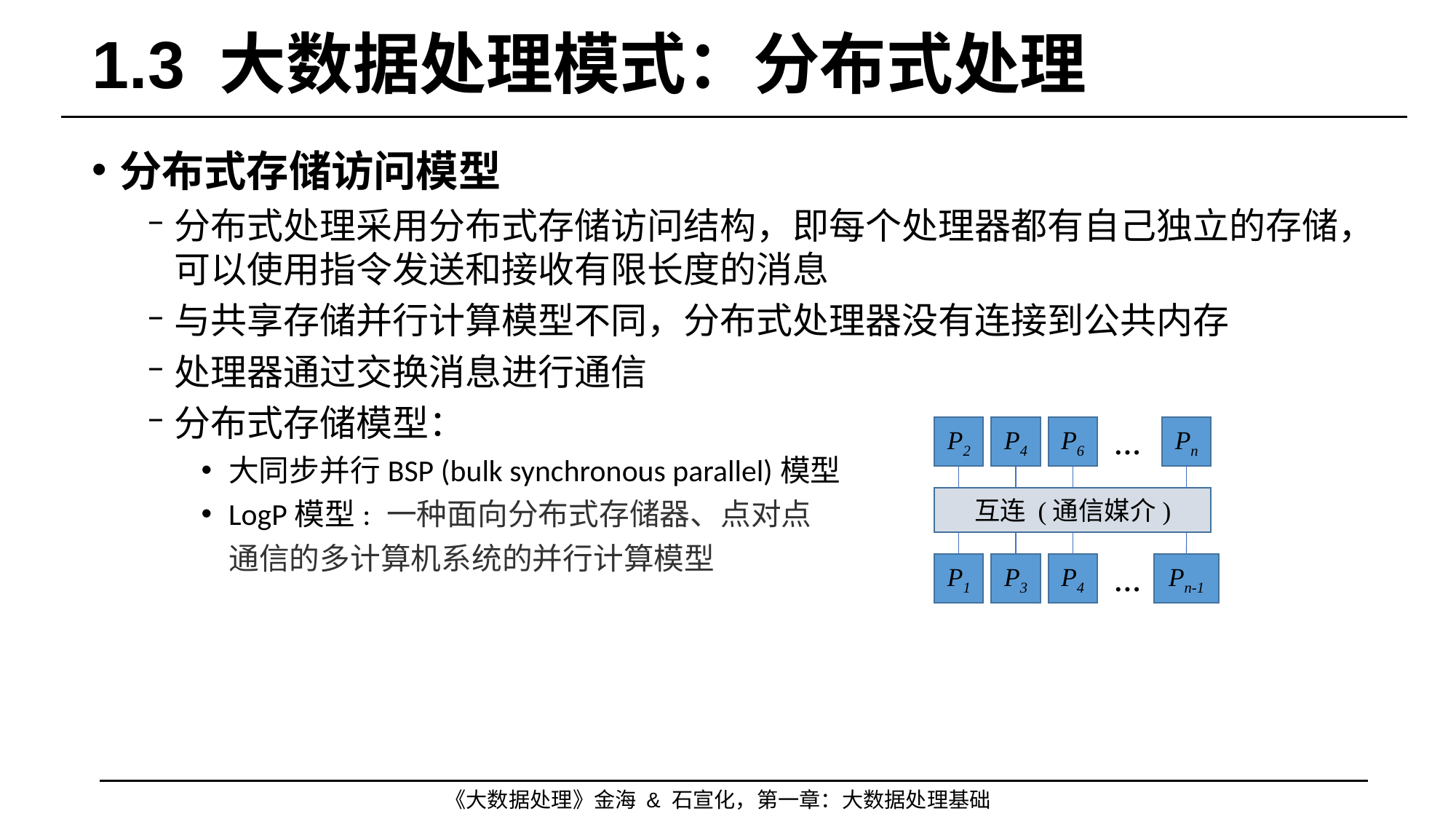

# 1.3 大数据处理模式：分布式处理
分布式存储访问模型
分布式处理采用分布式存储访问结构，即每个处理器都有自己独立的存储，可以使用指令发送和接收有限长度的消息
与共享存储并行计算模型不同，分布式处理器没有连接到公共内存
处理器通过交换消息进行通信
分布式存储模型：
大同步并行BSP (bulk synchronous parallel)模型
LogP模型: 一种面向分布式存储器、点对点
   通信的多计算机系统的并行计算模型

P2
P4
P6
Pn
…
互连 (通信媒介)
P1
P3
P4
Pn-1
…